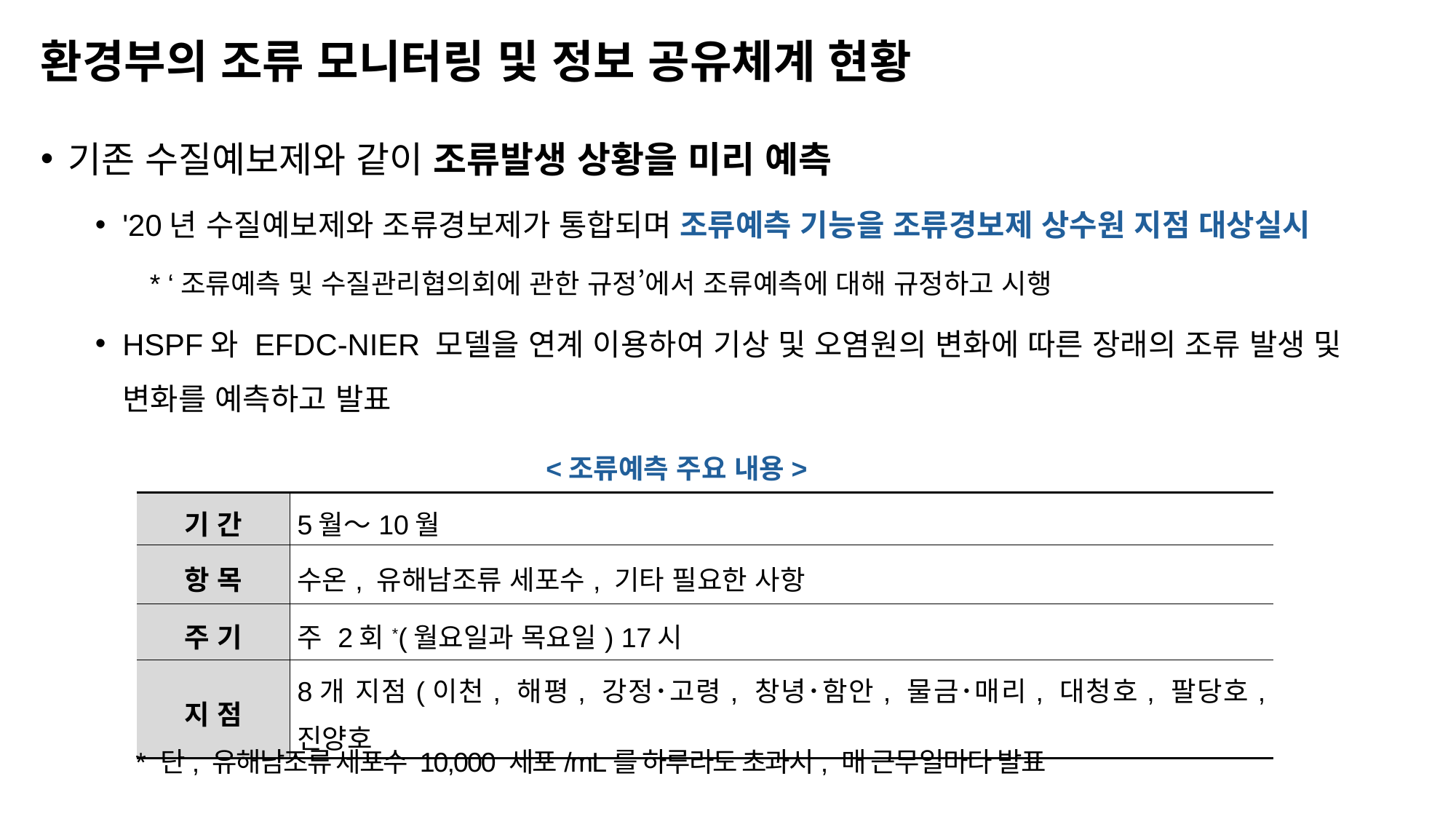

# 환경부의 조류 모니터링 및 정보 공유체계 현황
기존 수질예보제와 같이 조류발생 상황을 미리 예측
'20년 수질예보제와 조류경보제가 통합되며 조류예측 기능을 조류경보제 상수원 지점 대상실시
* ‘조류예측 및 수질관리협의회에 관한 규정’에서 조류예측에 대해 규정하고 시행
HSPF와 EFDC-NIER 모델을 연계 이용하여 기상 및 오염원의 변화에 따른 장래의 조류 발생 및 변화를 예측하고 발표
<조류예측 주요 내용>
| 기 간 | 5월～10월 |
| --- | --- |
| 항 목 | 수온, 유해남조류 세포수, 기타 필요한 사항 |
| 주 기 | 주 2회\*(월요일과 목요일) 17시 |
| 지 점 | 8개 지점(이천, 해평, 강정･고령, 창녕･함안, 물금･매리, 대청호, 팔당호, 진양호 |
* 단, 유해남조류 세포수 10,000 세포/mL를 하루라도 초과시, 매 근무일마다 발표